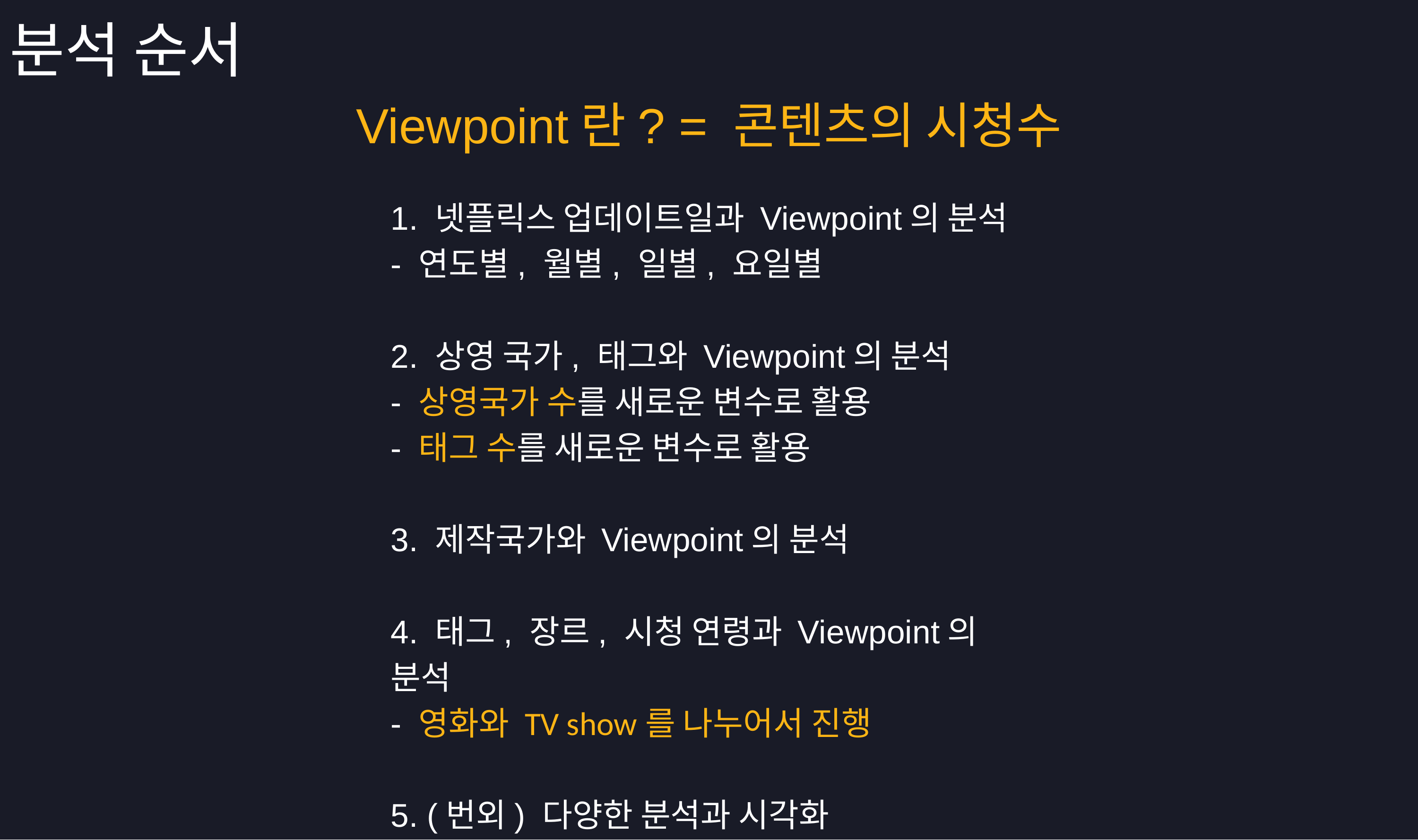

분석 순서
Viewpoint란? = 콘텐츠의 시청수
1. 넷플릭스 업데이트일과 Viewpoint의 분석
- 연도별, 월별, 일별, 요일별

2. 상영 국가, 태그와 Viewpoint의 분석
- 상영국가 수를 새로운 변수로 활용
- 태그 수를 새로운 변수로 활용

3. 제작국가와 Viewpoint의 분석

4. 태그, 장르, 시청 연령과 Viewpoint의 분석
- 영화와 TV show를 나누어서 진행

5. (번외) 다양한 분석과 시각화